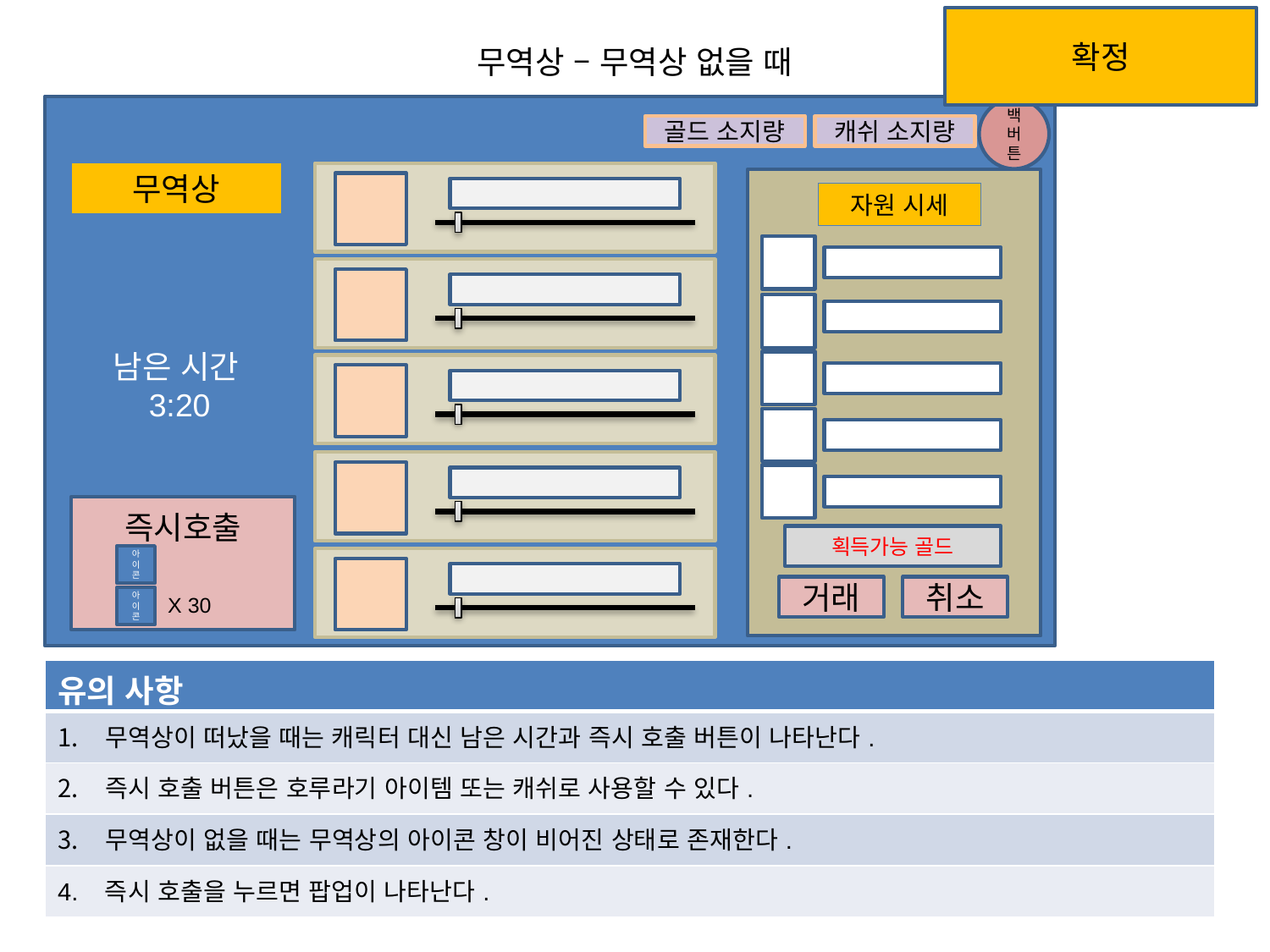

확정
무역상 – 무역상 없을 때

백버튼
골드 소지량
캐쉬 소지량
무역상

자원 시세

획득가능 골드
거래
취소

남은 시간
    3:20

즉시호출
아이콘

X 30
아이콘
| 유의 사항 |
| --- |
| 무역상이 떠났을 때는 캐릭터 대신 남은 시간과 즉시 호출 버튼이 나타난다. |
| 즉시 호출 버튼은 호루라기 아이템 또는 캐쉬로 사용할 수 있다. |
| 무역상이 없을 때는 무역상의 아이콘 창이 비어진 상태로 존재한다. |
| 4. 즉시 호출을 누르면 팝업이 나타난다. |